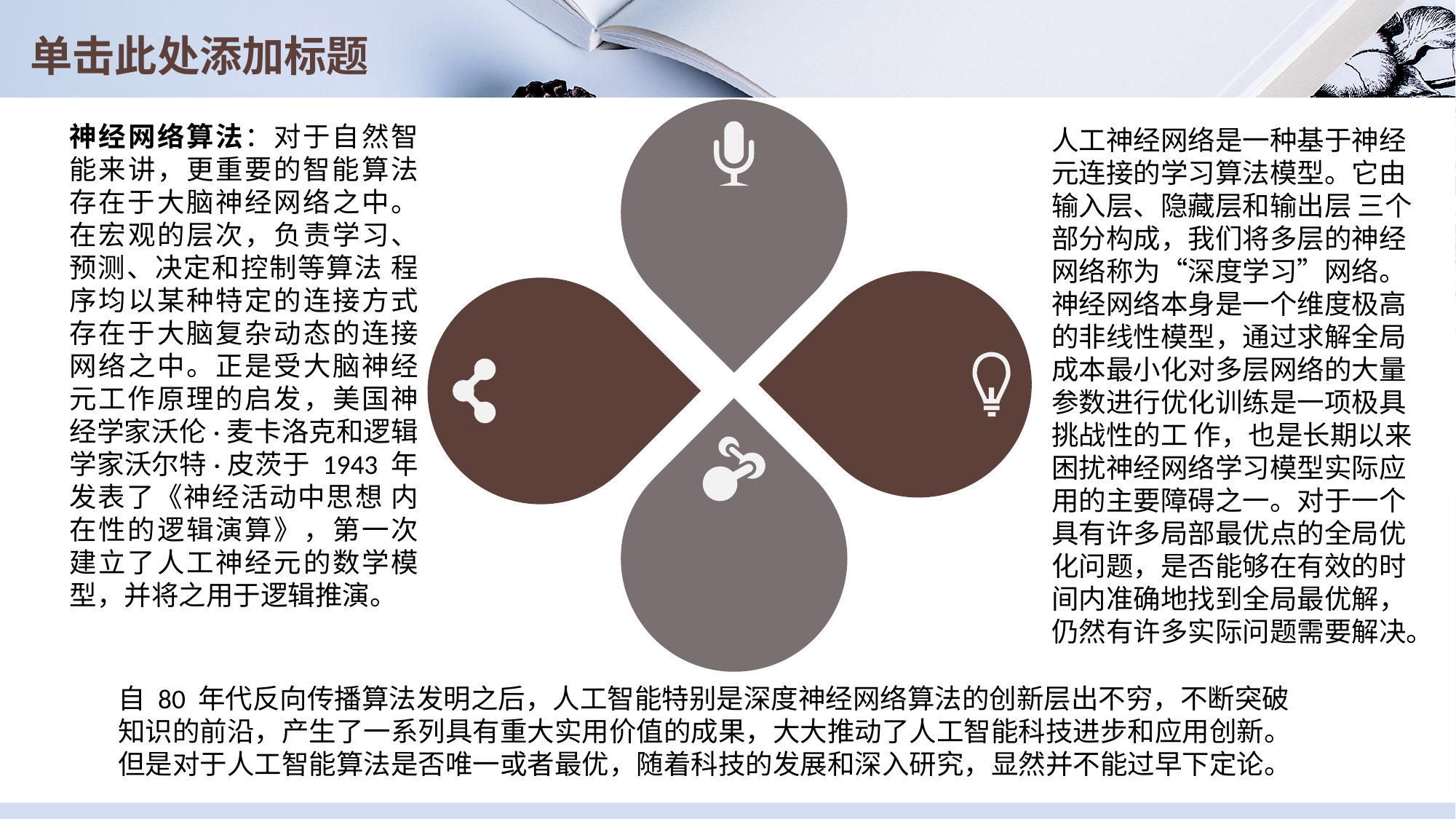

# 单击此处添加标题

神经网络算法：对于自然智能来讲，更重要的智能算法存在于大脑神经网络之中。在宏观的层次，负责学习、预测、决定和控制等算法 程序均以某种特定的连接方式存在于大脑复杂动态的连接网络之中。正是受大脑神经 元工作原理的启发，美国神经学家沃伦·麦卡洛克和逻辑学家沃尔特·皮茨于 1943 年发表了《神经活动中思想 内在性的逻辑演算》，第一次建立了人工神经元的数学模型，并将之用于逻辑推演。

人工神经网络是一种基于神经元连接的学习算法模型。它由输入层、隐藏层和输出层 三个部分构成，我们将多层的神经网络称为“深度学习”网络。神经网络本身是一个维度极高的非线性模型，通过求解全局成本最小化对多层网络的大量参数进行优化训练是一项极具挑战性的工 作，也是长期以来困扰神经网络学习模型实际应用的主要障碍之一。对于一个具有许多局部最优点的全局优化问题，是否能够在有效的时间内准确地找到全局最优解，仍然有许多实际问题需要解决。

自 80 年代反向传播算法发明之后，人工智能特别是深度神经网络算法的创新层出不穷，不断突破知识的前沿，产生了一系列具有重大实用价值的成果，大大推动了人工智能科技进步和应用创新。但是对于人工智能算法是否唯一或者最优，随着科技的发展和深入研究，显然并不能过早下定论。